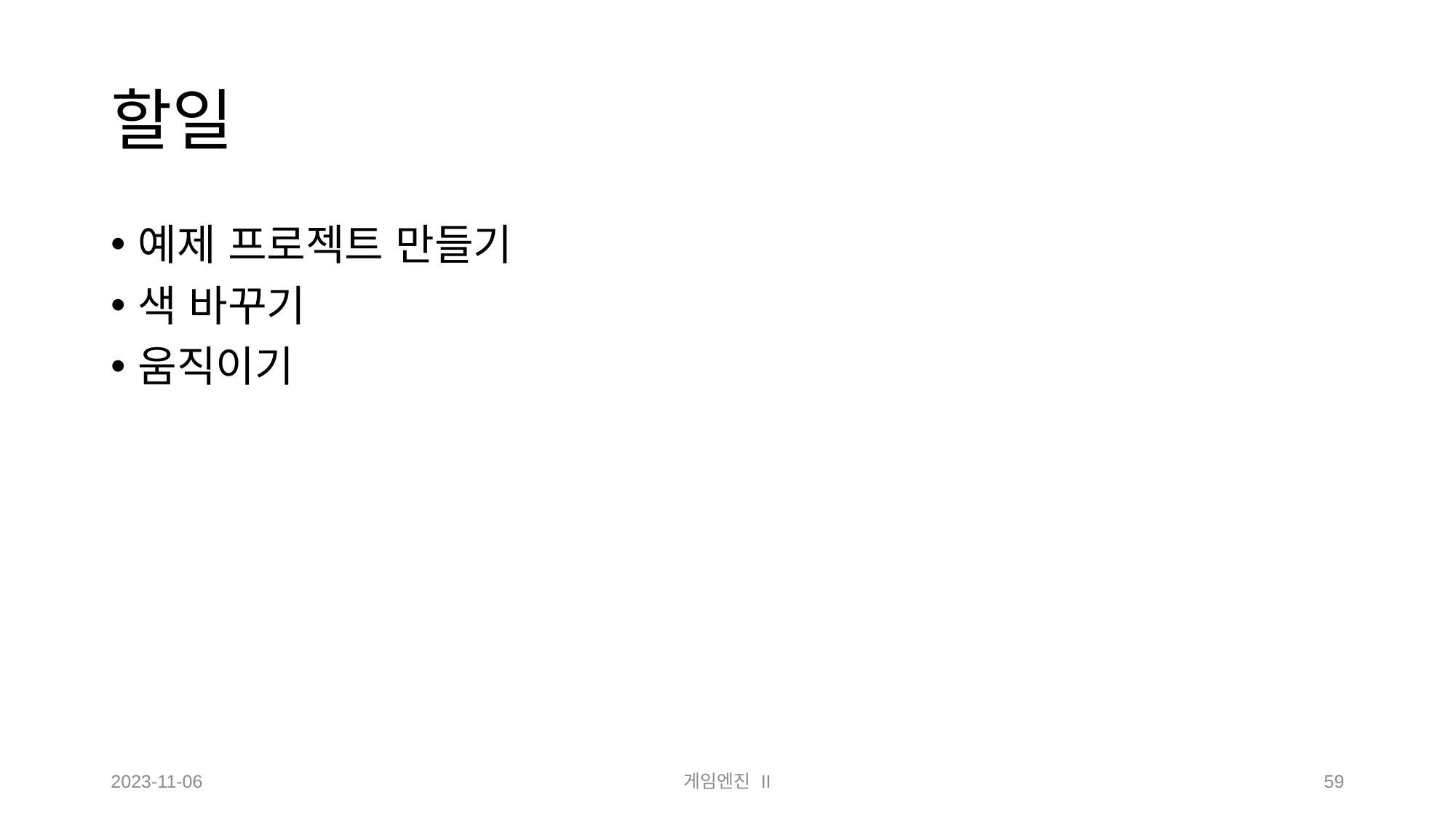

# 할일
예제 프로젝트 만들기
색 바꾸기
움직이기
2023-11-06
게임엔진 II
59